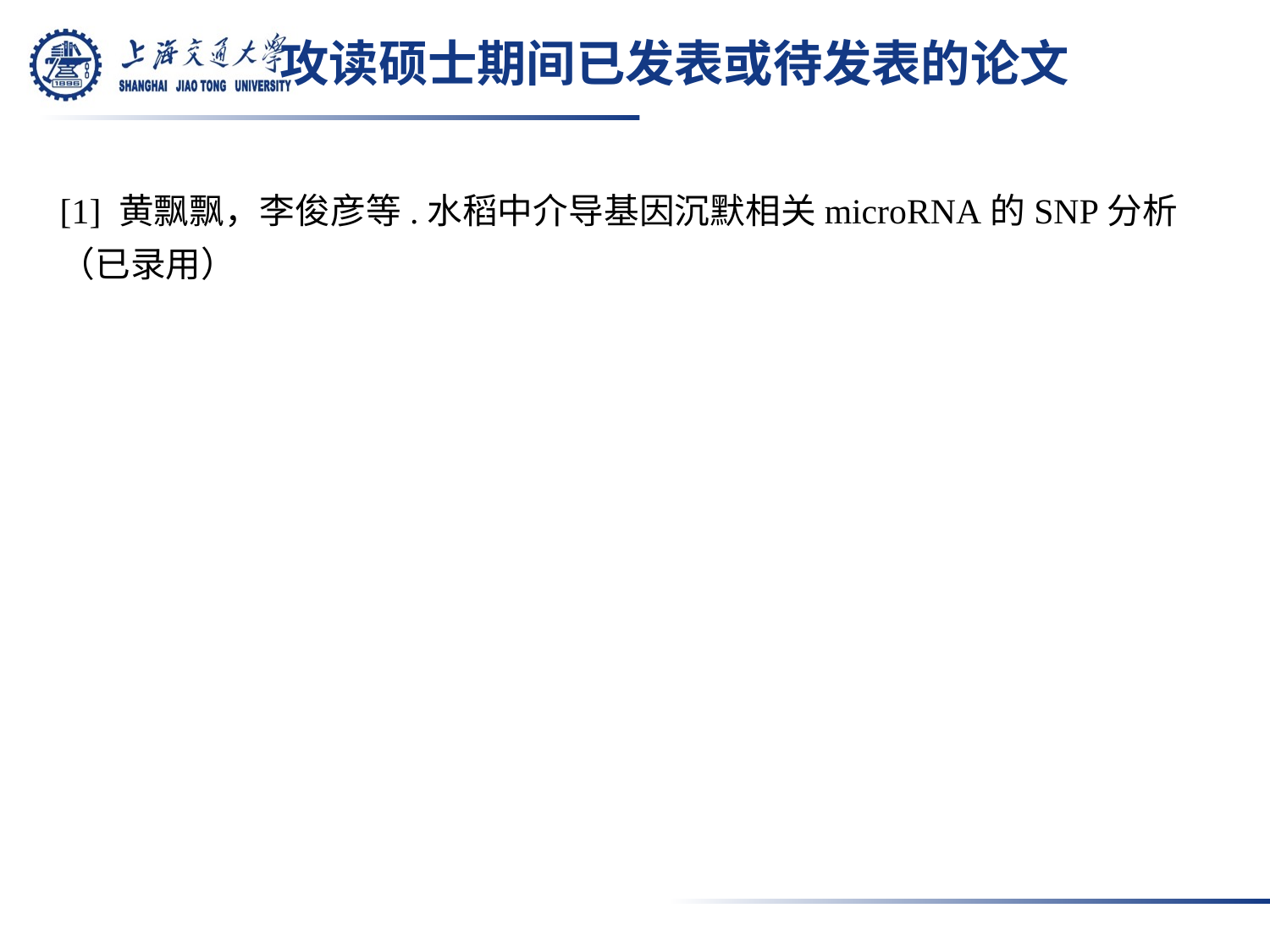

# 攻读硕士期间已发表或待发表的论文
[1] 黄飘飘，李俊彦等.水稻中介导基因沉默相关microRNA的SNP分析
（已录用）